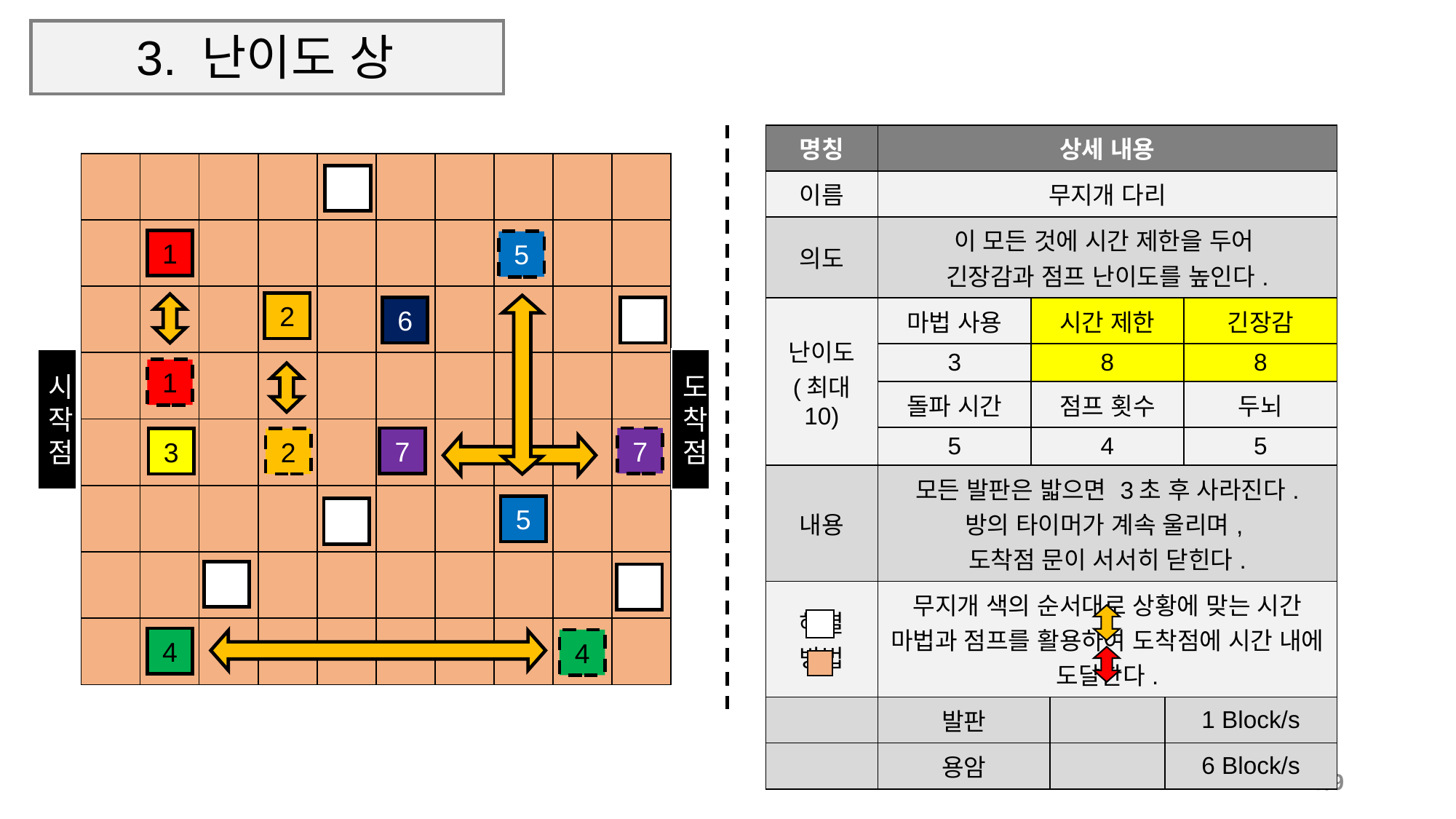

# 3. 난이도 상
| 명칭 | 상세 내용 |  |  |  |  |
| --- | --- | --- | --- | --- | --- |
| 이름 | 무지개 다리 |  |  |  |  |
| 의도 | 이 모든 것에 시간 제한을 두어 긴장감과 점프 난이도를 높인다. |  |  |  |  |
| 난이도 (최대 10) | 마법 사용 | 시간 제한 |  |  | 긴장감 |
|  | 3 | 8 |  |  | 8 |
|  | 돌파 시간 | 점프 횟수 |  |  | 두뇌 |
|  | 5 | 4 |  |  | 5 |
| 내용 | 모든 발판은 밟으면 3초 후 사라진다. 방의 타이머가 계속 울리며, 도착점 문이 서서히 닫힌다. |  |  |  |  |
| 해결 방법 | 무지개 색의 순서대로 상황에 맞는 시간 마법과 점프를 활용하여 도착점에 시간 내에 도달한다. |  |  |  |  |
|  | 발판 |  |  | 1 Block/s |  |
|  | 용암 |  |  | 6 Block/s |  |
|  |  |  |  |  |  |  |  |  |  |
| --- | --- | --- | --- | --- | --- | --- | --- | --- | --- |
|  |  |  |  |  |  |  |  |  |  |
|  |  |  |  |  |  |  |  |  |  |
|  |  |  |  |  |  |  |  |  |  |
|  |  |  |  |  |  |  |  |  |  |
|  |  |  |  |  |  |  |  |  |  |
|  |  |  |  |  |  |  |  |  |  |
|  |  |  |  |  |  |  |  |  |  |

1
5
2
6

시
작
점
도착
점
1

7
7
3
2

5

4
4

29/9